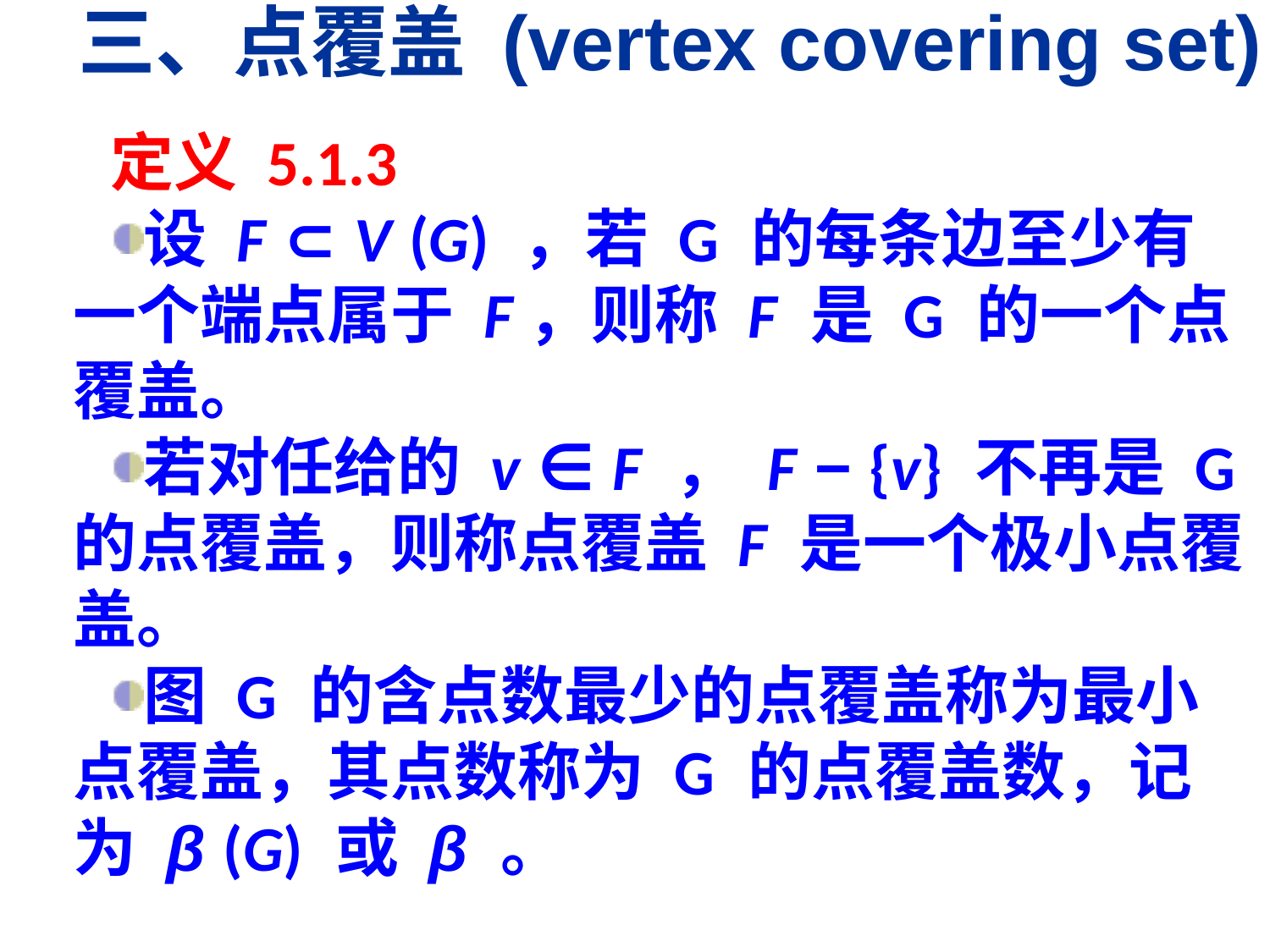

# 三、点覆盖 (vertex covering set)
定义 5.1.3
设 F ⊂ V (G) ，若 G 的每条边至少有一个端点属于 F，则称 F 是 G 的一个点覆盖。
若对任给的 v ∈ F ， F − {v} 不再是 G 的点覆盖，则称点覆盖 F 是一个极小点覆盖。
图 G 的含点数最少的点覆盖称为最小点覆盖，其点数称为 G 的点覆盖数，记为 β (G) 或 β 。
v6
v5